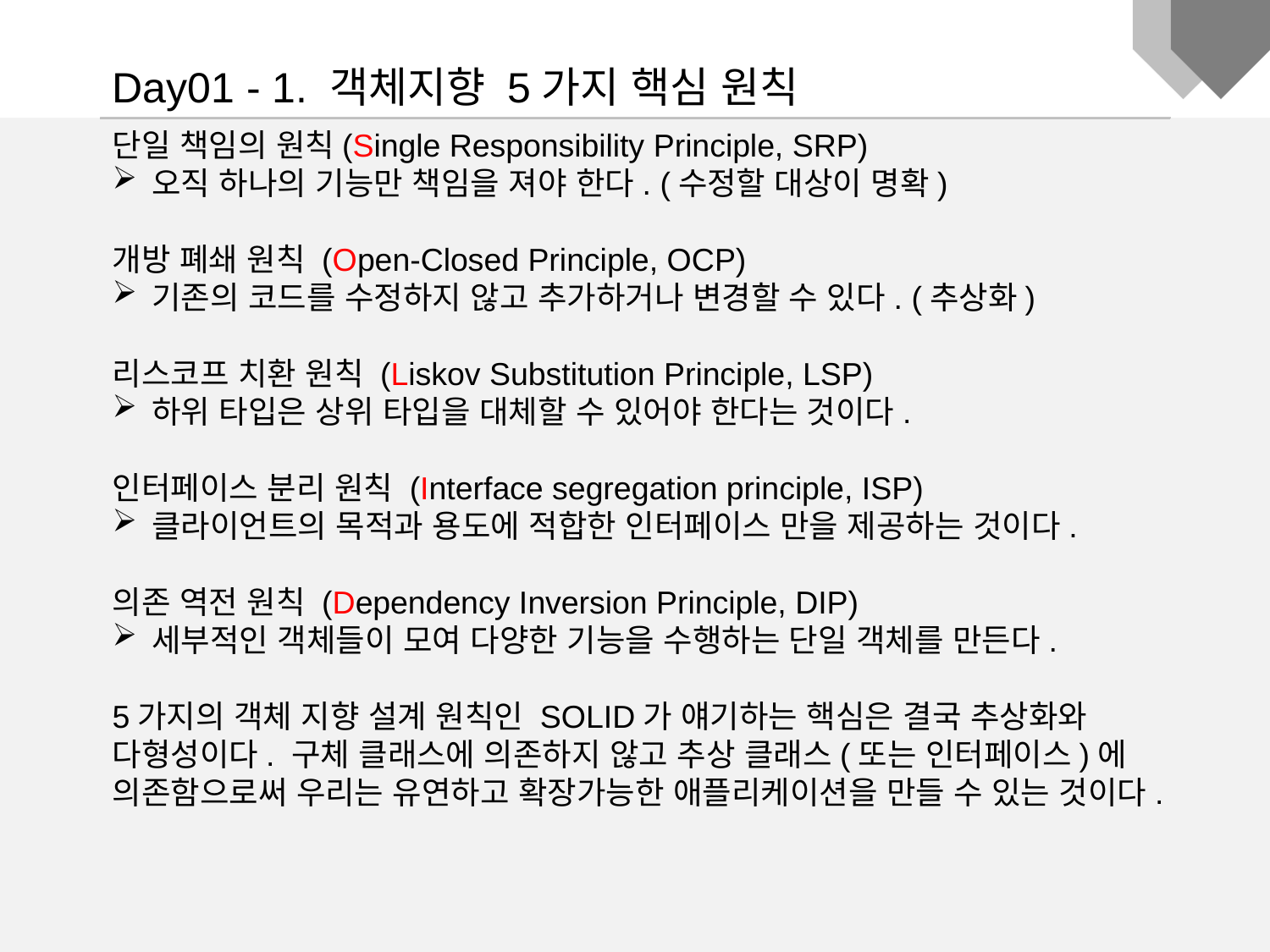

Day01 - 1. 객체지향 5가지 핵심 원칙
단일 책임의 원칙(Single Responsibility Principle, SRP)
오직 하나의 기능만 책임을 져야 한다. (수정할 대상이 명확)

개방 폐쇄 원칙 (Open-Closed Principle, OCP)
기존의 코드를 수정하지 않고 추가하거나 변경할 수 있다. (추상화)

리스코프 치환 원칙 (Liskov Substitution Principle, LSP)
하위 타입은 상위 타입을 대체할 수 있어야 한다는 것이다.

인터페이스 분리 원칙 (Interface segregation principle, ISP)
클라이언트의 목적과 용도에 적합한 인터페이스 만을 제공하는 것이다.

의존 역전 원칙 (Dependency Inversion Principle, DIP)
세부적인 객체들이 모여 다양한 기능을 수행하는 단일 객체를 만든다.

5가지의 객체 지향 설계 원칙인 SOLID가 얘기하는 핵심은 결국 추상화와 다형성이다. 구체 클래스에 의존하지 않고 추상 클래스(또는 인터페이스)에 의존함으로써 우리는 유연하고 확장가능한 애플리케이션을 만들 수 있는 것이다.